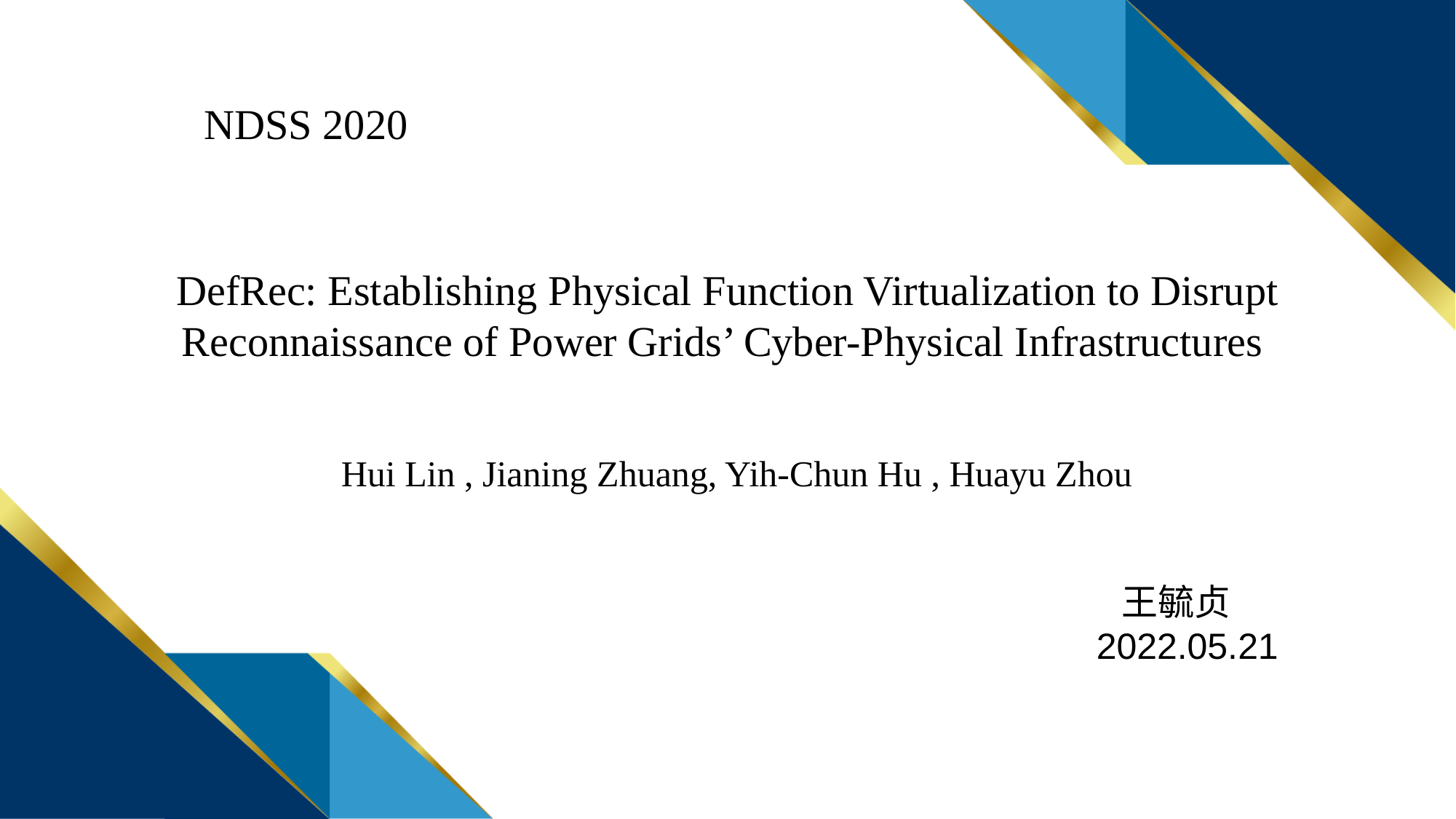

NDSS 2020
DefRec: Establishing Physical Function Virtualization to Disrupt Reconnaissance of Power Grids’ Cyber-Physical Infrastructures
Hui Lin , Jianing Zhuang, Yih-Chun Hu , Huayu Zhou
   王毓贞
2022.05.21